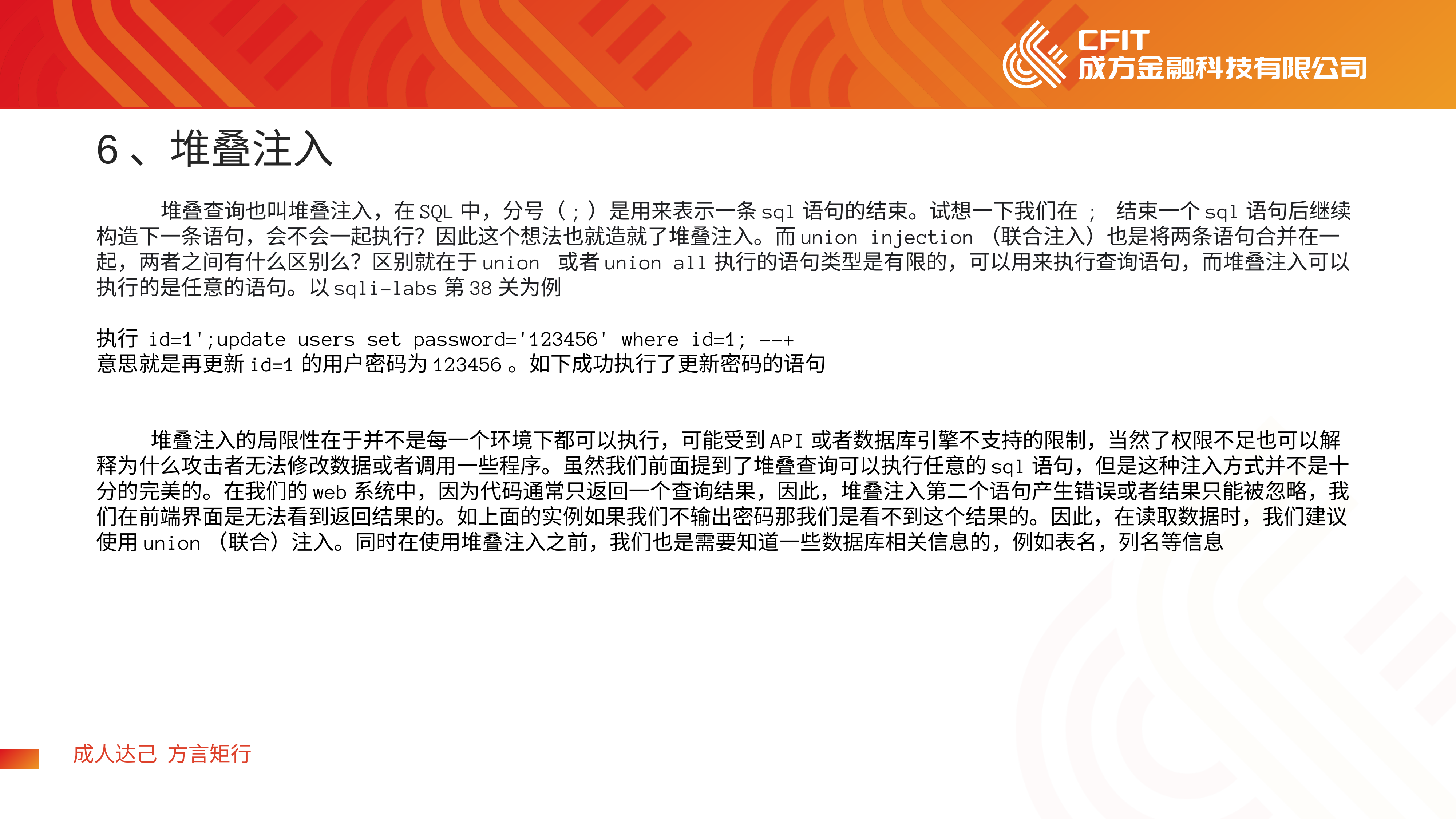

6、堆叠注入

	 堆叠查询也叫堆叠注入，在SQL中，分号（;）是用来表示一条sql语句的结束。试想一下我们在 ; 结束一个sql语句后继续构造下一条语句，会不会一起执行？因此这个想法也就造就了堆叠注入。而union injection（联合注入）也是将两条语句合并在一起，两者之间有什么区别么？区别就在于union 或者union all执行的语句类型是有限的，可以用来执行查询语句，而堆叠注入可以执行的是任意的语句。以sqli-labs第38关为例

执行 id=1';update users set password='123456' where id=1; --+
意思就是再更新id=1的用户密码为123456。如下成功执行了更新密码的语句

	堆叠注入的局限性在于并不是每一个环境下都可以执行，可能受到API或者数据库引擎不支持的限制，当然了权限不足也可以解释为什么攻击者无法修改数据或者调用一些程序。虽然我们前面提到了堆叠查询可以执行任意的sql语句，但是这种注入方式并不是十分的完美的。在我们的web系统中，因为代码通常只返回一个查询结果，因此，堆叠注入第二个语句产生错误或者结果只能被忽略，我们在前端界面是无法看到返回结果的。如上面的实例如果我们不输出密码那我们是看不到这个结果的。因此，在读取数据时，我们建议使用union（联合）注入。同时在使用堆叠注入之前，我们也是需要知道一些数据库相关信息的，例如表名，列名等信息